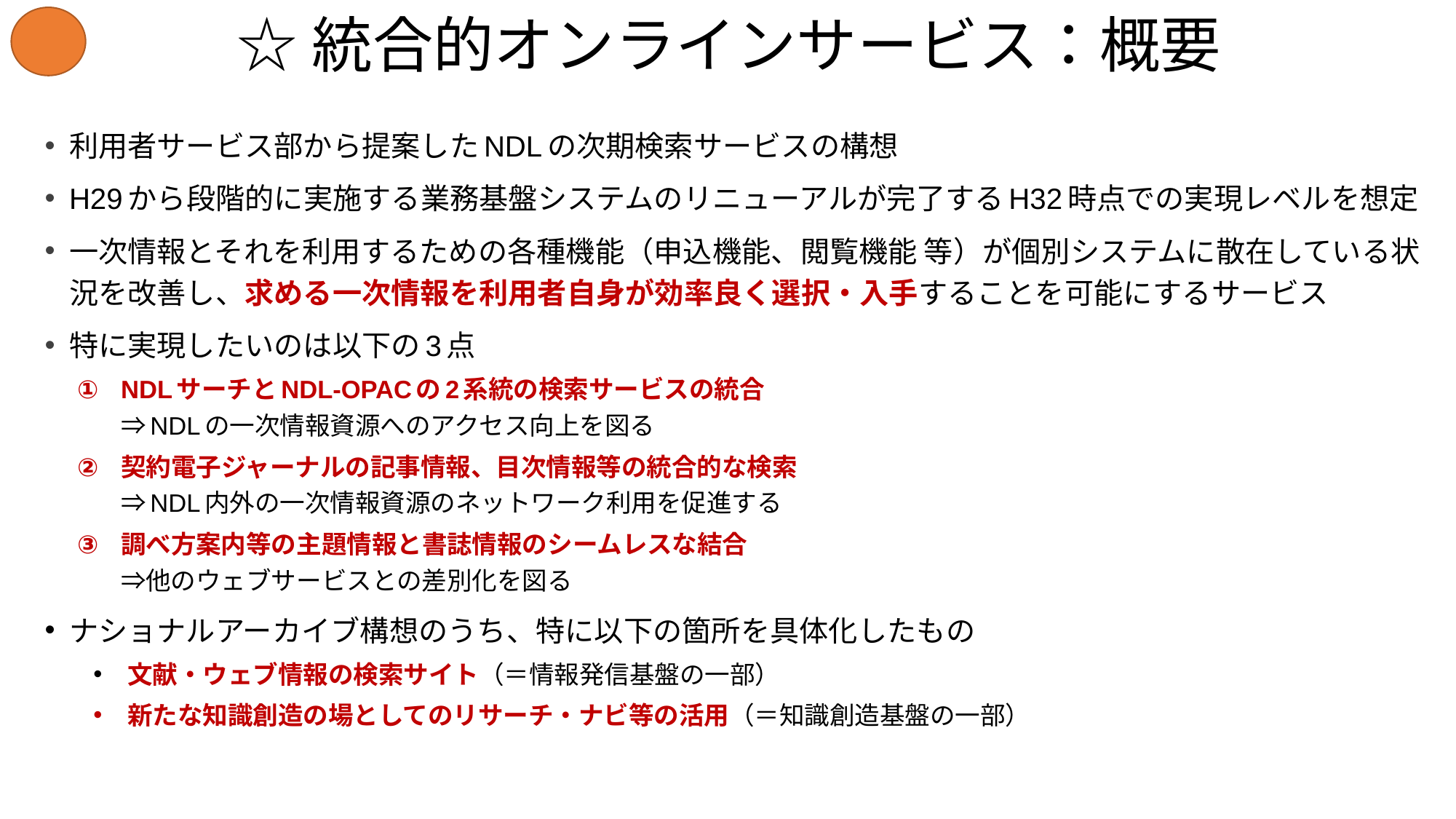

# ☆統合的オンラインサービス：概要

利用者サービス部から提案したNDLの次期検索サービスの構想
H29から段階的に実施する業務基盤システムのリニューアルが完了するH32時点での実現レベルを想定
一次情報とそれを利用するための各種機能（申込機能、閲覧機能 等）が個別システムに散在している状況を改善し、求める一次情報を利用者自身が効率良く選択・入手することを可能にするサービス
特に実現したいのは以下の3点
NDLサーチとNDL-OPACの2系統の検索サービスの統合
⇒NDLの一次情報資源へのアクセス向上を図る
契約電子ジャーナルの記事情報、目次情報等の統合的な検索
⇒NDL内外の一次情報資源のネットワーク利用を促進する
調べ方案内等の主題情報と書誌情報のシームレスな結合
⇒他のウェブサービスとの差別化を図る
ナショナルアーカイブ構想のうち、特に以下の箇所を具体化したもの
 文献・ウェブ情報の検索サイト（＝情報発信基盤の一部）
 新たな知識創造の場としてのリサーチ・ナビ等の活用（＝知識創造基盤の一部）